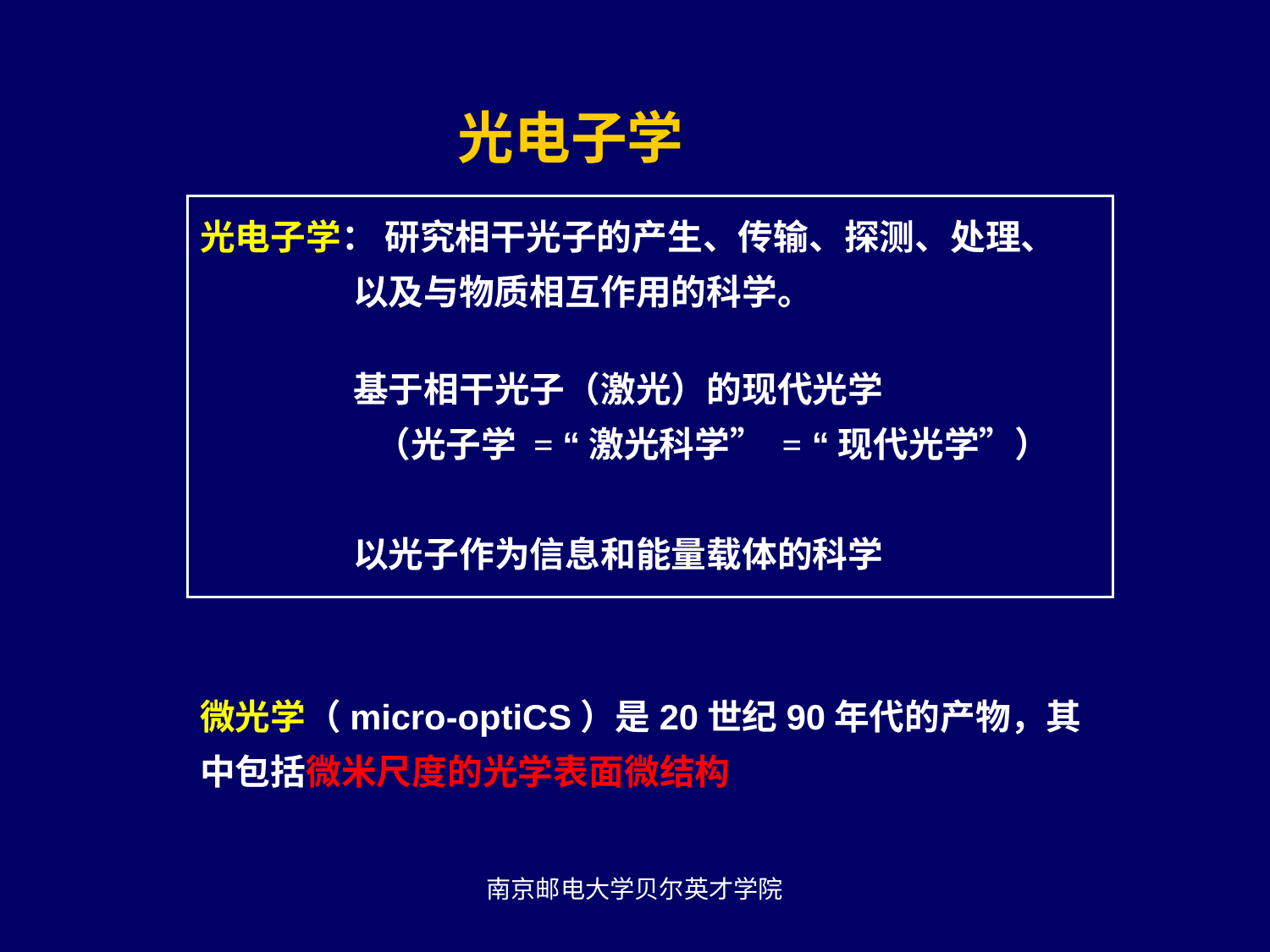

光电子学
光电子学： 研究相干光子的产生、传输、探测、处理、
                  以及与物质相互作用的科学。

                  基于相干光子（激光）的现代光学
	     （光子学 = “激光科学” = “现代光学”）

                  以光子作为信息和能量载体的科学
微光学（micro-optiCS）是20世纪90年代的产物，其中包括微米尺度的光学表面微结构

南京邮电大学贝尔英才学院
16